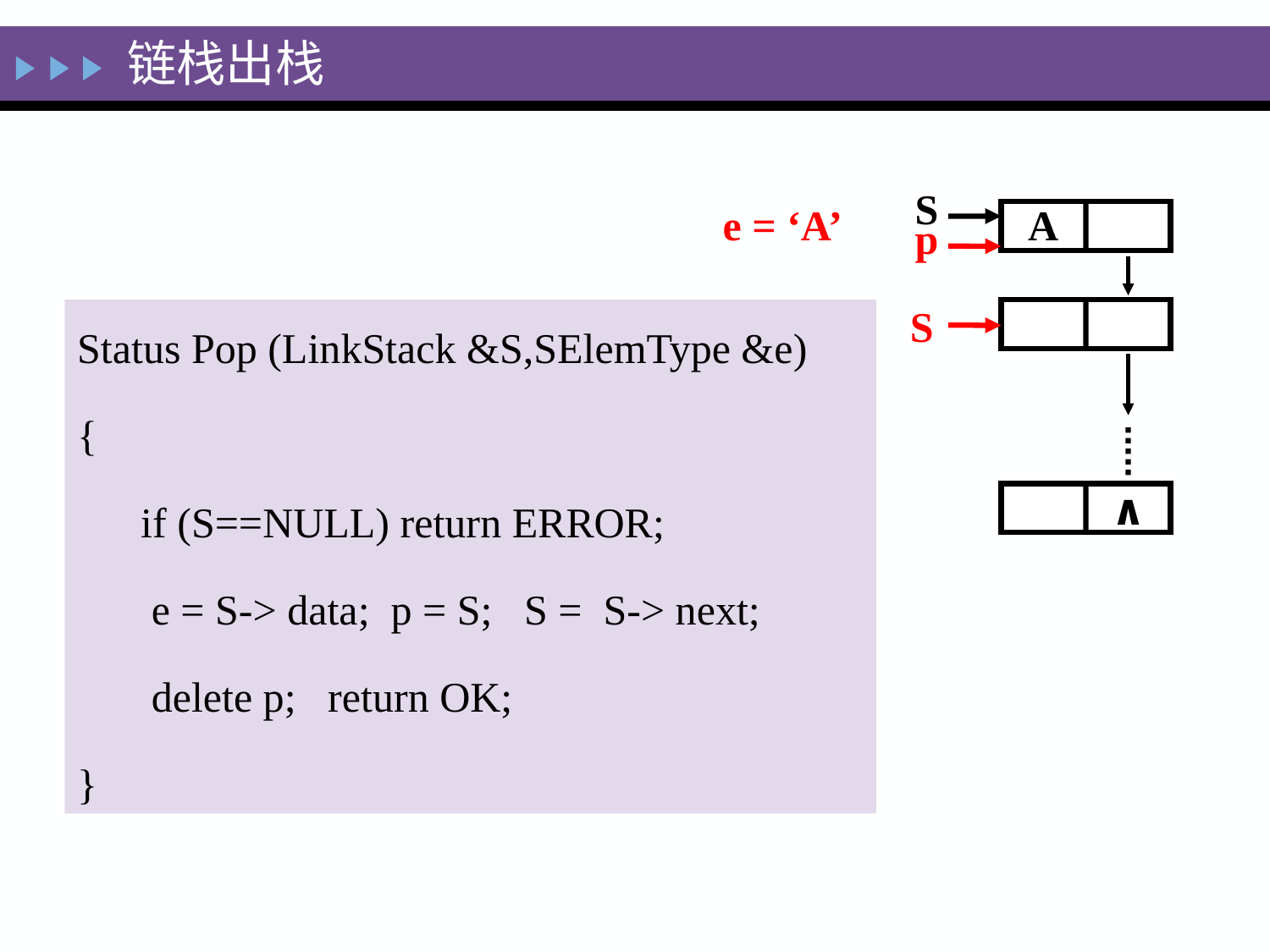

链栈出栈
S
A

∧

e = ‘A’
p

S
Status Pop (LinkStack &S,SElemType &e)
{
if (S==NULL) return ERROR;
 e = S-> data;  p = S;   S =  S-> next;
 delete p;   return OK;
}